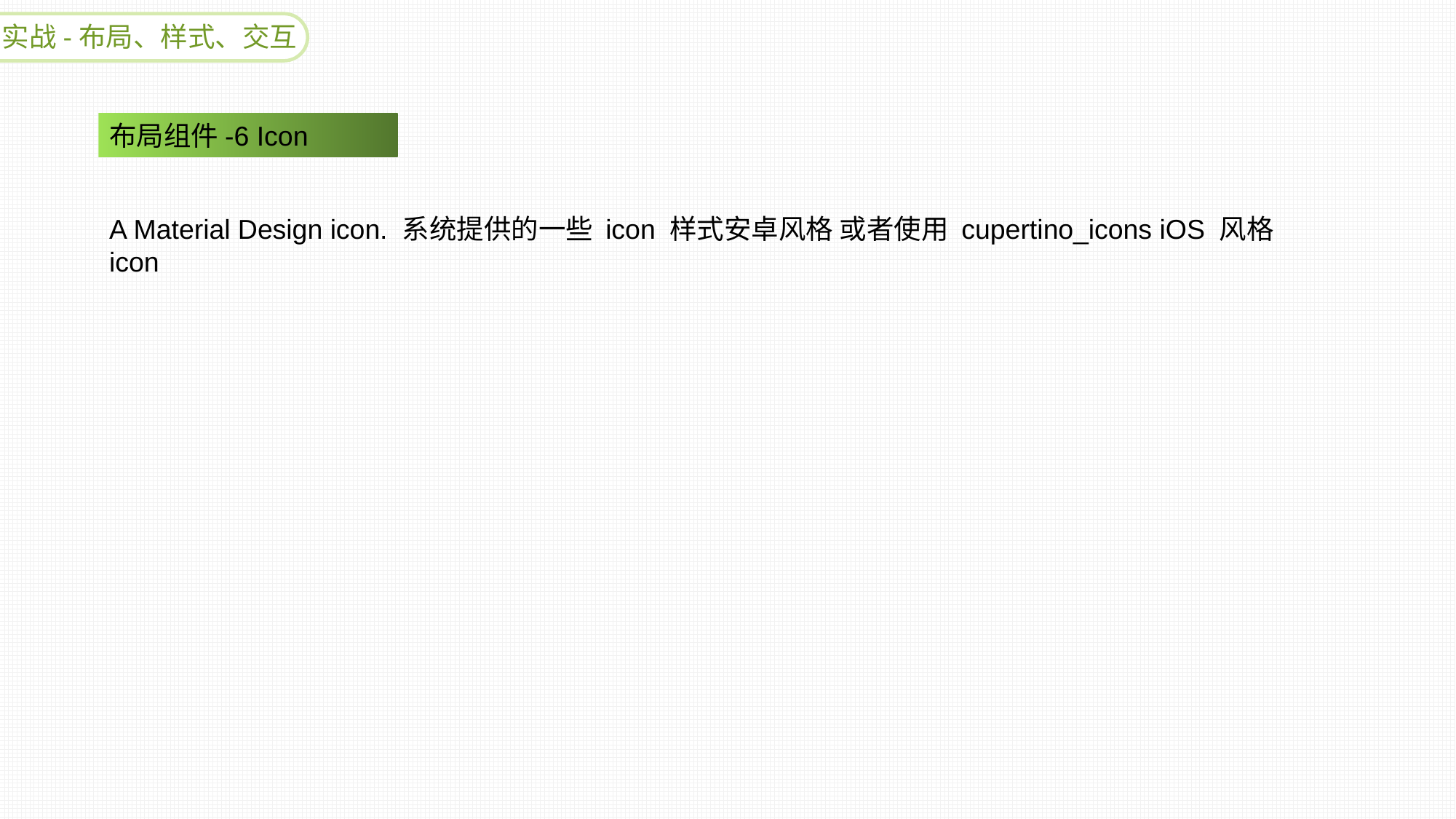

实战-布局、样式、交互
布局组件-6 Icon
A Material Design icon. 系统提供的一些 icon 样式安卓风格 或者使用 cupertino_icons iOS 风格 icon